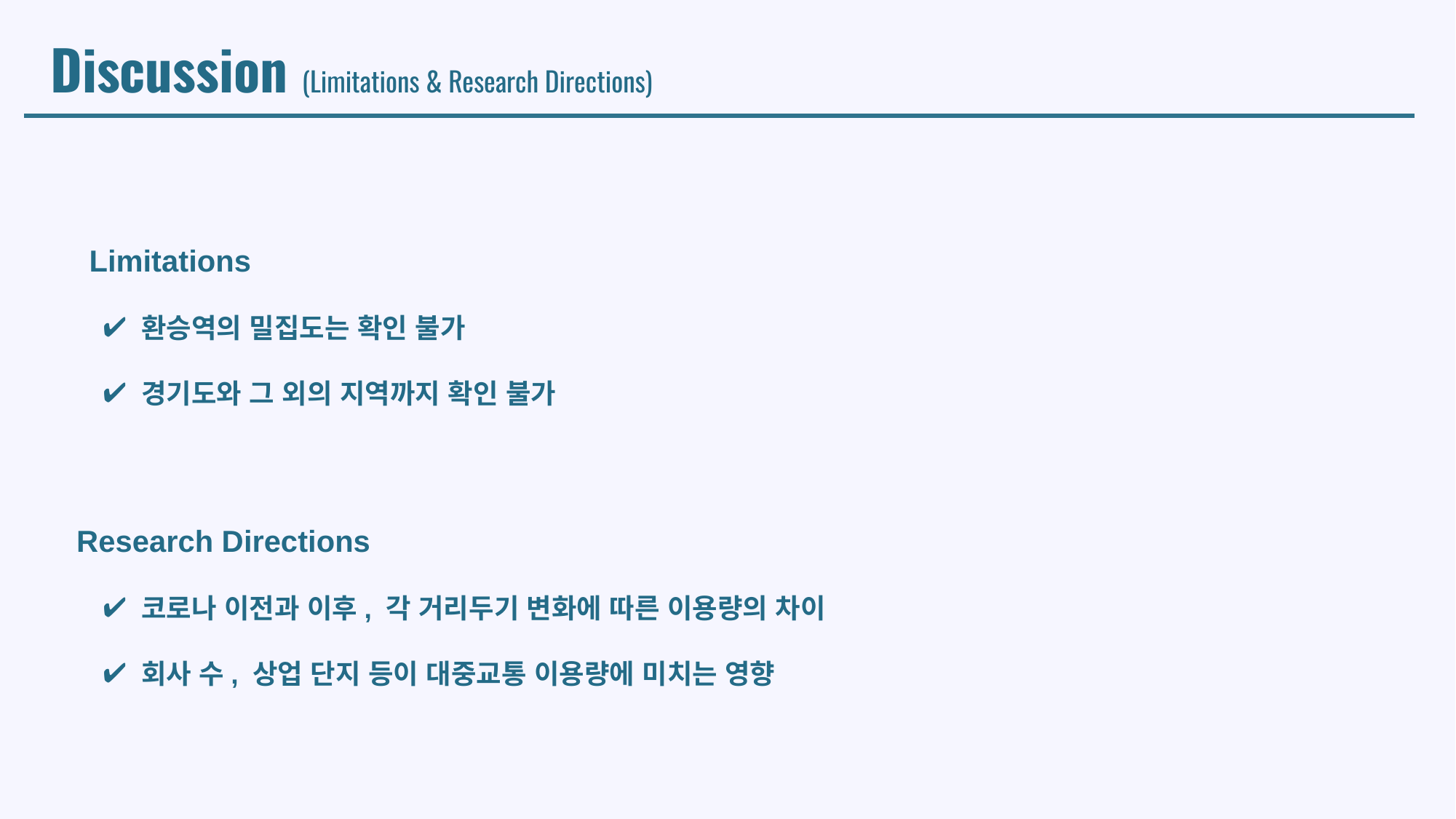

Discussion (Limitations & Research Directions)
Limitations
환승역의 밀집도는 확인 불가
경기도와 그 외의 지역까지 확인 불가

     Research Directions
코로나 이전과 이후, 각 거리두기 변화에 따른 이용량의 차이
회사 수, 상업 단지 등이 대중교통 이용량에 미치는 영향